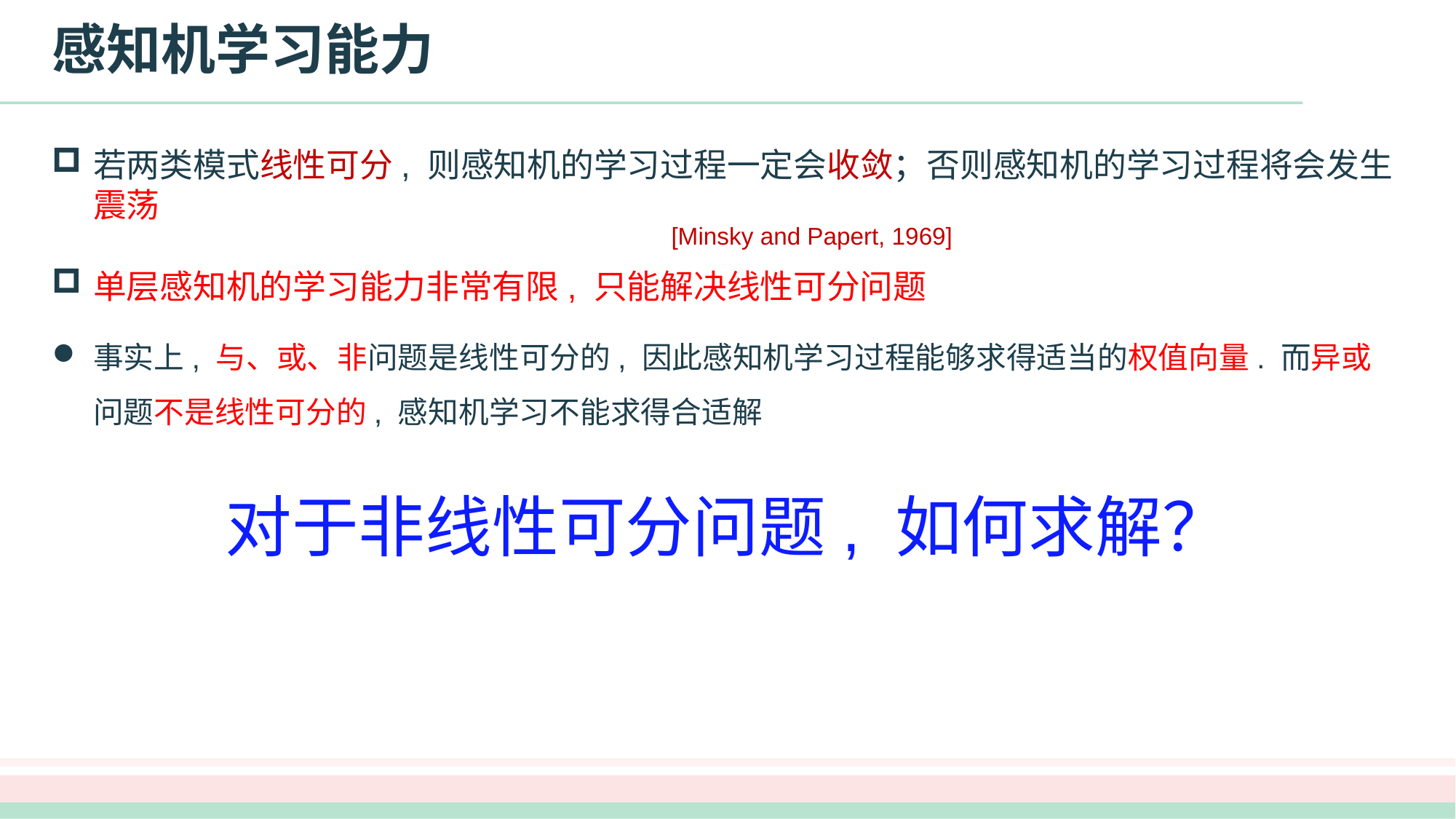

# 感知机学习能力
若两类模式线性可分, 则感知机的学习过程一定会收敛；否则感知机的学习过程将会发生震荡
                                                                                 [Minsky and Papert, 1969]
单层感知机的学习能力非常有限, 只能解决线性可分问题
事实上, 与、或、非问题是线性可分的, 因此感知机学习过程能够求得适当的权值向量. 而异或问题不是线性可分的, 感知机学习不能求得合适解
对于非线性可分问题, 如何求解？